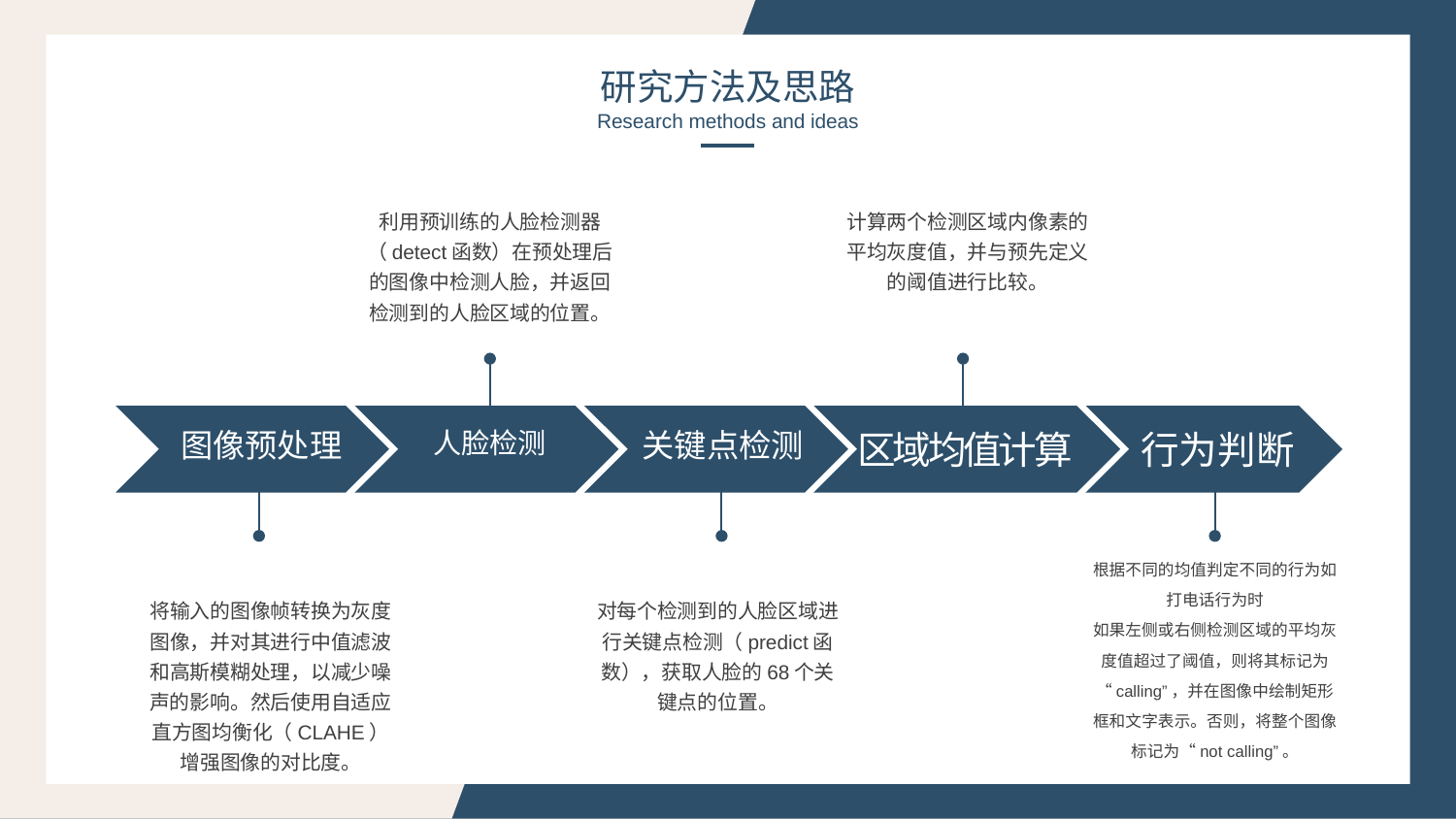

研究方法及思路
Research methods and ideas
利用预训练的人脸检测器（detect函数）在预处理后的图像中检测人脸，并返回检测到的人脸区域的位置。
计算两个检测区域内像素的平均灰度值，并与预先定义的阈值进行比较。

图像预处理
人脸检测
关键点检测
区域均值计算
行为判断
根据不同的均值判定不同的行为如打电话行为时
如果左侧或右侧检测区域的平均灰度值超过了阈值，则将其标记为“calling”，并在图像中绘制矩形框和文字表示。否则，将整个图像标记为“not calling”。
将输入的图像帧转换为灰度图像，并对其进行中值滤波和高斯模糊处理，以减少噪声的影响。然后使用自适应直方图均衡化（CLAHE）增强图像的对比度。
对每个检测到的人脸区域进行关键点检测（predict函数），获取人脸的68个关键点的位置。